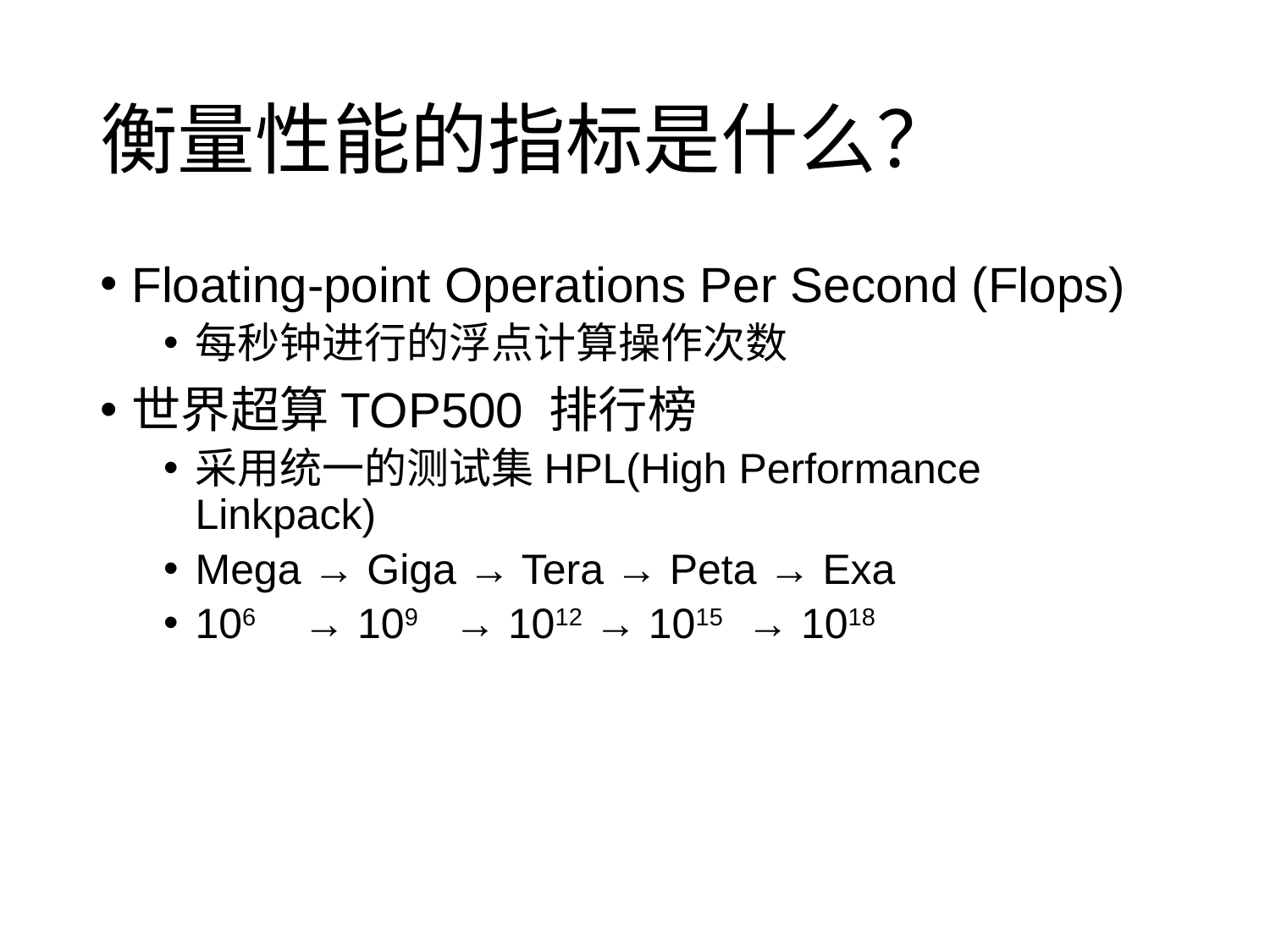

# 衡量性能的指标是什么？
Floating-point Operations Per Second (Flops)
每秒钟进行的浮点计算操作次数
世界超算TOP500 排行榜
采用统一的测试集HPL(High Performance Linkpack)
Mega → Giga → Tera → Peta → Exa
106    → 109   → 1012 → 1015  → 1018